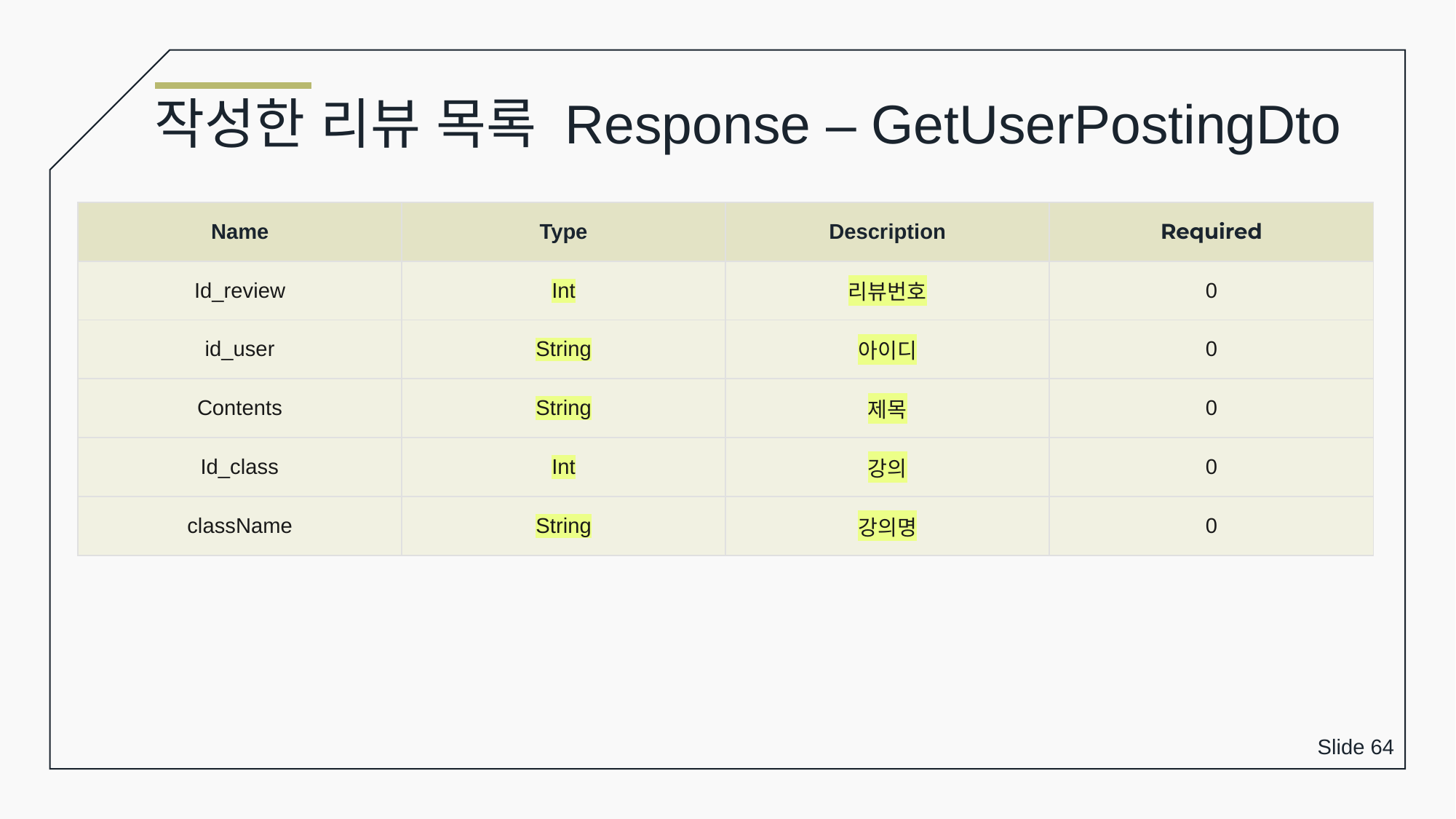

작성한 리뷰 목록 Response – GetUserPostingDto

| Name | Type | Description | Required |
| --- | --- | --- | --- |
| Id\_review | Int | 리뷰번호 | 0 |
| id\_user | String | 아이디 | 0 |
| Contents | String | 제목 | 0 |
| Id\_class | Int | 강의 | 0 |
| className | String | 강의명 | 0 |